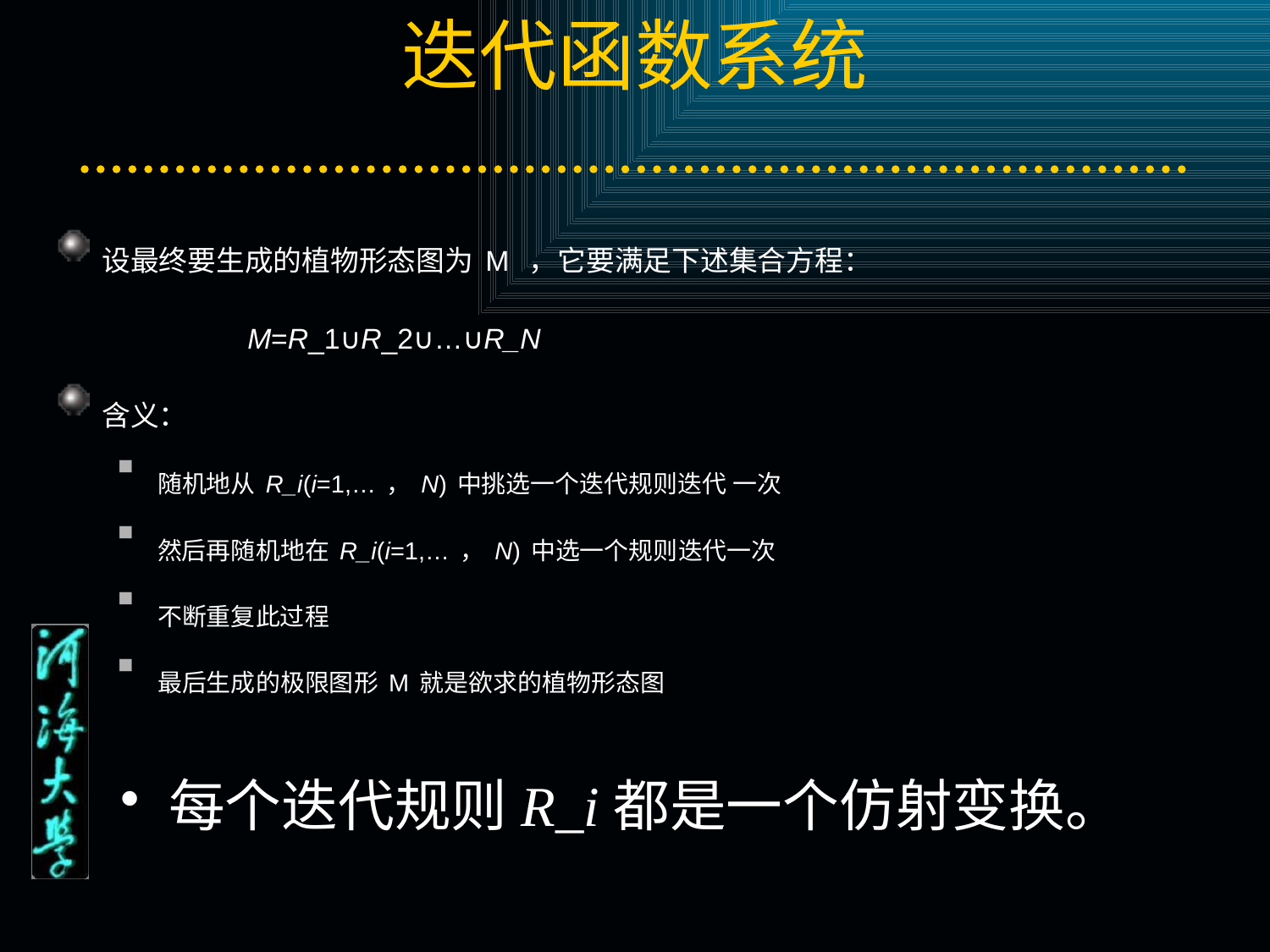

# 迭代函数系统
设最终要生成的植物形态图为M ，它要满足下述集合方程：
                        M=R_1∪R_2∪…∪R_N
含义：
随机地从R_i(i=1,…，N)中挑选一个迭代规则迭代 一次
然后再随机地在R_i(i=1,…，N)中选一个规则迭代一次
不断重复此过程
最后生成的极限图形M就是欲求的植物形态图。
每个迭代规则R_i都是一个仿射变换。
81